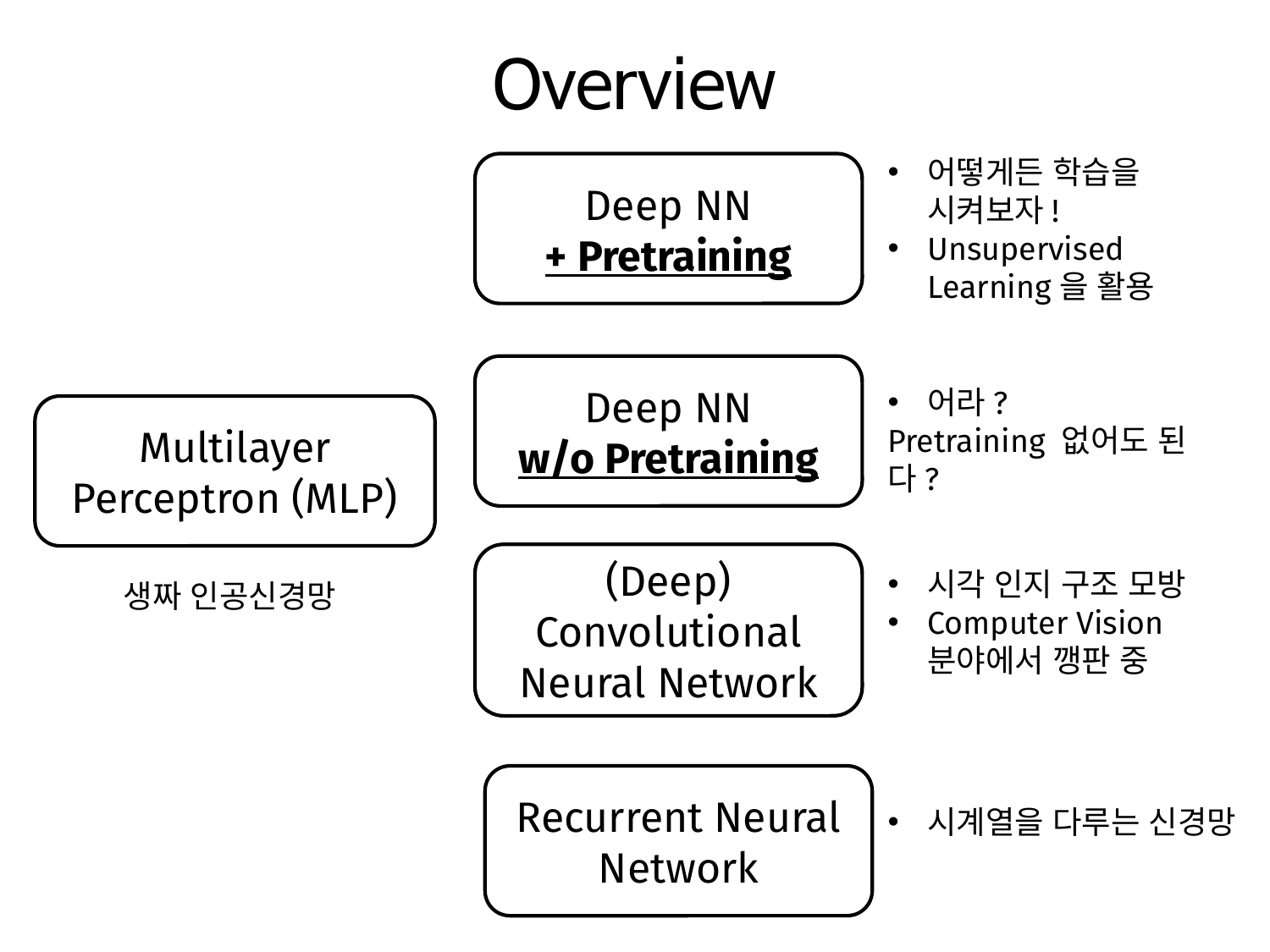

# Overview
어떻게든 학습을 시켜보자!
Unsupervised Learning을 활용
Deep NN
+ Pretraining
Deep NN
w/o Pretraining
어라?
Pretraining 없어도 된다?
Multilayer Perceptron (MLP)
(Deep)
Convolutional Neural Network
시각 인지 구조 모방
Computer Vision분야에서 깽판 중
생짜 인공신경망
Recurrent Neural Network
시계열을 다루는 신경망